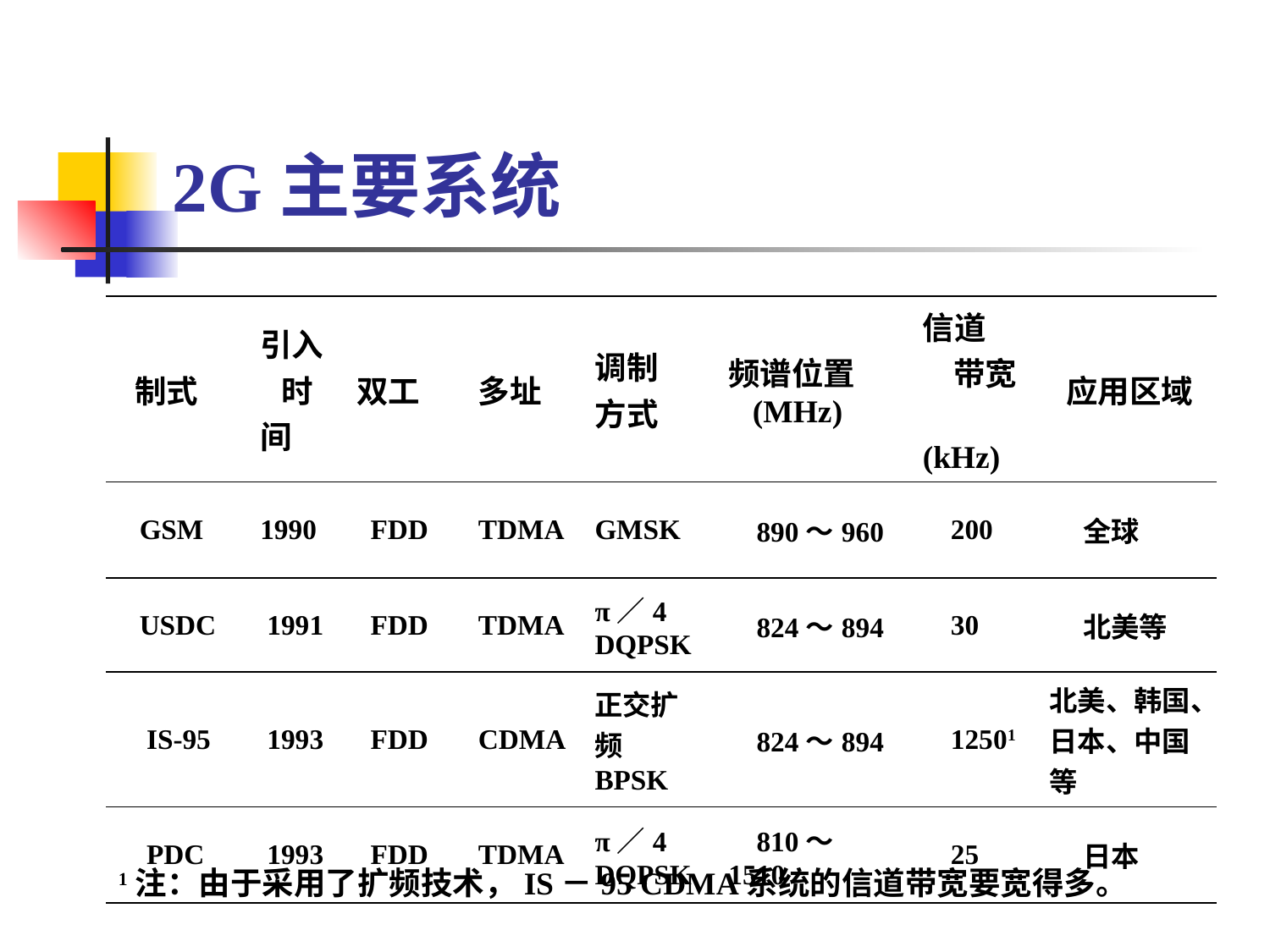

# 2G主要系统
| 制式 | 引入 时间 | 双工 | 多址 | 调制 方式 | 频谱位置 (MHz) | 信道 带宽 (kHz) | 应用区域 |
| --- | --- | --- | --- | --- | --- | --- | --- |
| GSM | 1990 | FDD | TDMA | GMSK | 890～960 | 200 | 全球 |
| USDC | 1991 | FDD | TDMA | π／4 DQPSK | 824～894 | 30 | 北美等 |
| IS-95 | 1993 | FDD | CDMA | 正交扩频BPSK | 824～894 | 12501 | 北美、韩国、日本、中国等 |
| PDC | 1993 | FDD | TDMA | π／4 DQPSK | 810～1510 | 25 | 日本 |
1注：由于采用了扩频技术，IS－95 CDMA系统的信道带宽要宽得多。